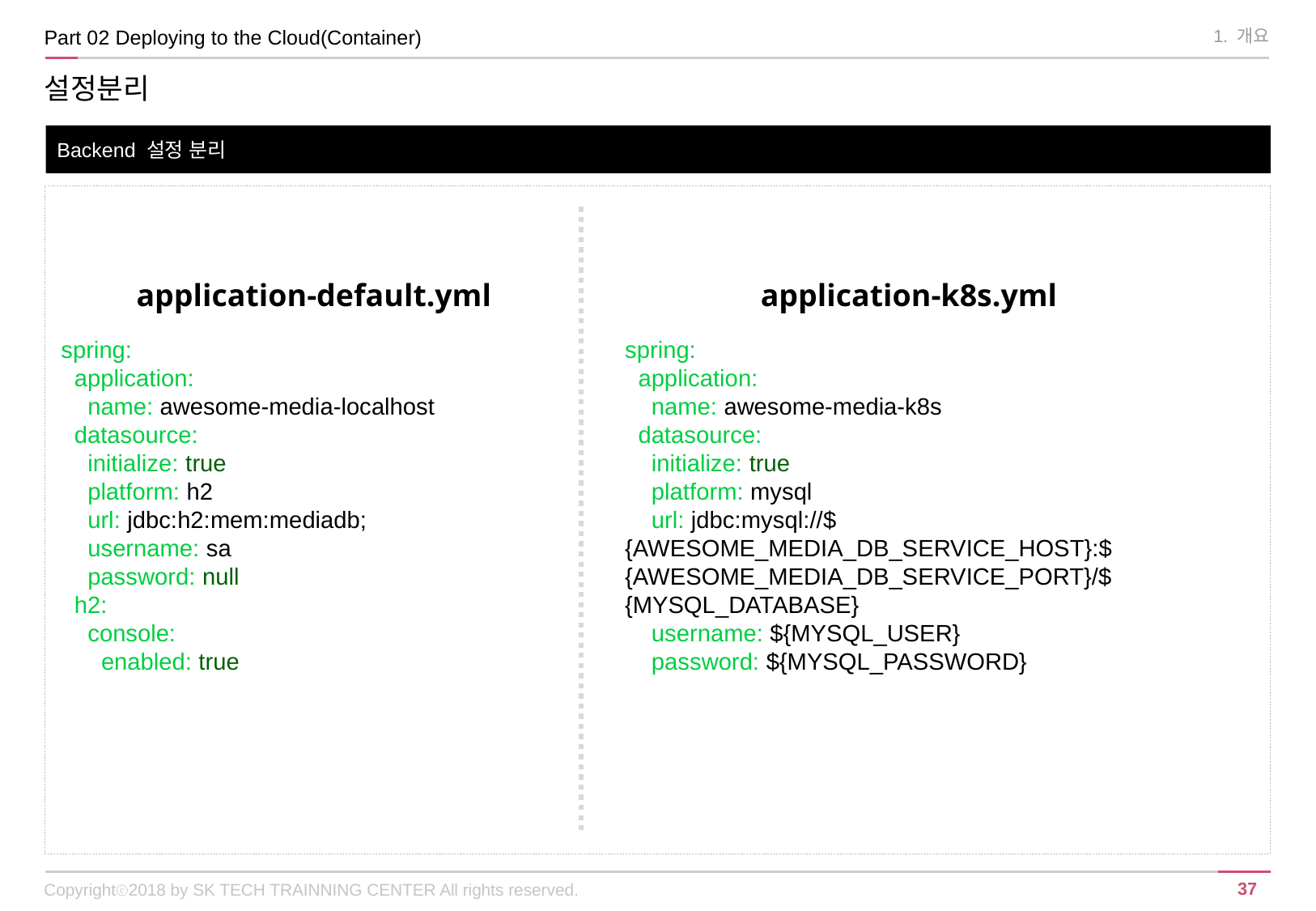

Part 02 Deploying to the Cloud(Container)
1. 개요
설정분리
Backend 설정 분리
application-default.yml
application-k8s.yml
spring:
  application:
    name: awesome-media-localhost
  datasource:
    initialize: true
    platform: h2
    url: jdbc:h2:mem:mediadb;
    username: sa
    password: null
  h2:
    console:
      enabled: true

spring:
  application:
    name: awesome-media-k8s
  datasource:
    initialize: true
    platform: mysql
    url: jdbc:mysql://${AWESOME_MEDIA_DB_SERVICE_HOST}:${AWESOME_MEDIA_DB_SERVICE_PORT}/${MYSQL_DATABASE}
    username: ${MYSQL_USER}
    password: ${MYSQL_PASSWORD}
Copyrightⓒ2018 by SK TECH TRAINNING CENTER All rights reserved.